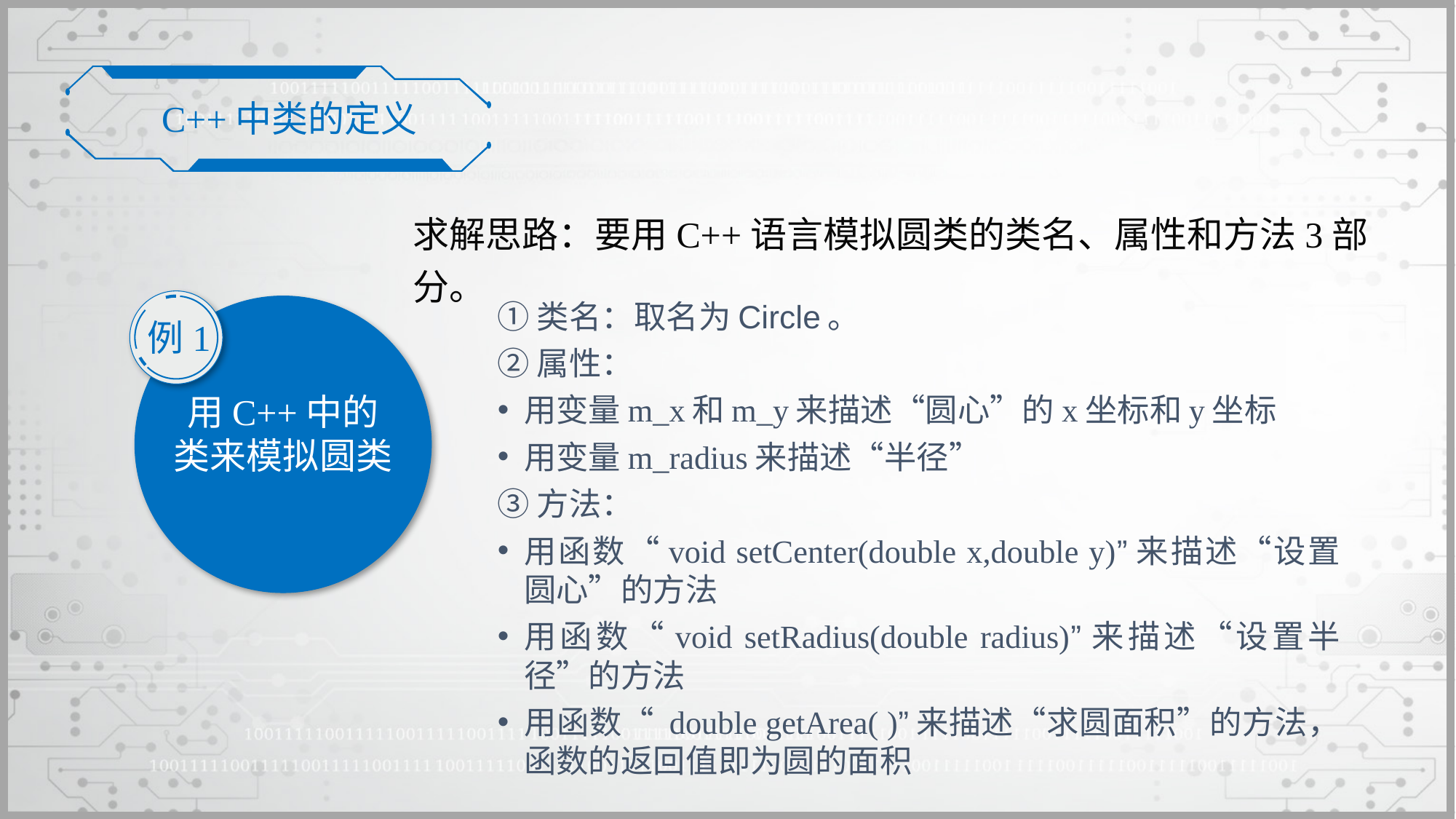

C++中类的定义
求解思路：要用C++语言模拟圆类的类名、属性和方法3部分。
①类名：取名为Circle。
②属性：
用变量m_x和m_y来描述“圆心”的x坐标和y坐标
用变量m_radius来描述“半径”
③方法：
用函数“void setCenter(double x,double y)”来描述“设置圆心”的方法
用函数“void setRadius(double radius)”来描述“设置半径”的方法
用函数“ double getArea( )”来描述“求圆面积”的方法，函数的返回值即为圆的面积

例1

用C++中的类来模拟圆类